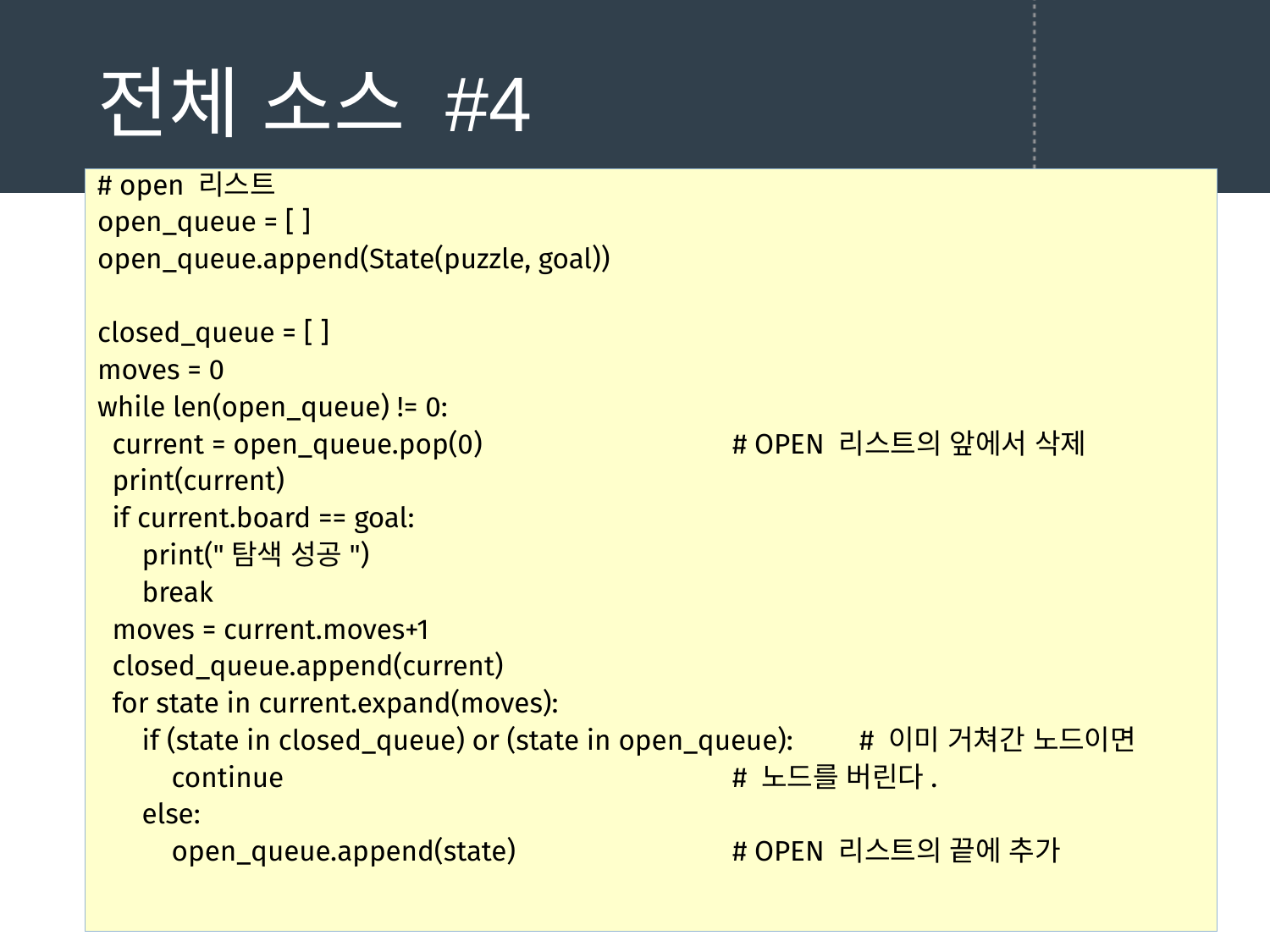

# 전체 소스 #4
# open 리스트
open_queue = [ ]
open_queue.append(State(puzzle, goal))

closed_queue = [ ]
moves = 0
while len(open_queue) != 0:
  current = open_queue.pop(0)		# OPEN 리스트의 앞에서 삭제
  print(current)
  if current.board == goal:
      print("탐색 성공")
      break
  moves = current.moves+1
  closed_queue.append(current)
  for state in current.expand(moves):
      if (state in closed_queue) or (state in open_queue):	# 이미 거쳐간 노드이면
          continue				# 노드를 버린다.
      else:
          open_queue.append(state)		# OPEN 리스트의 끝에 추가